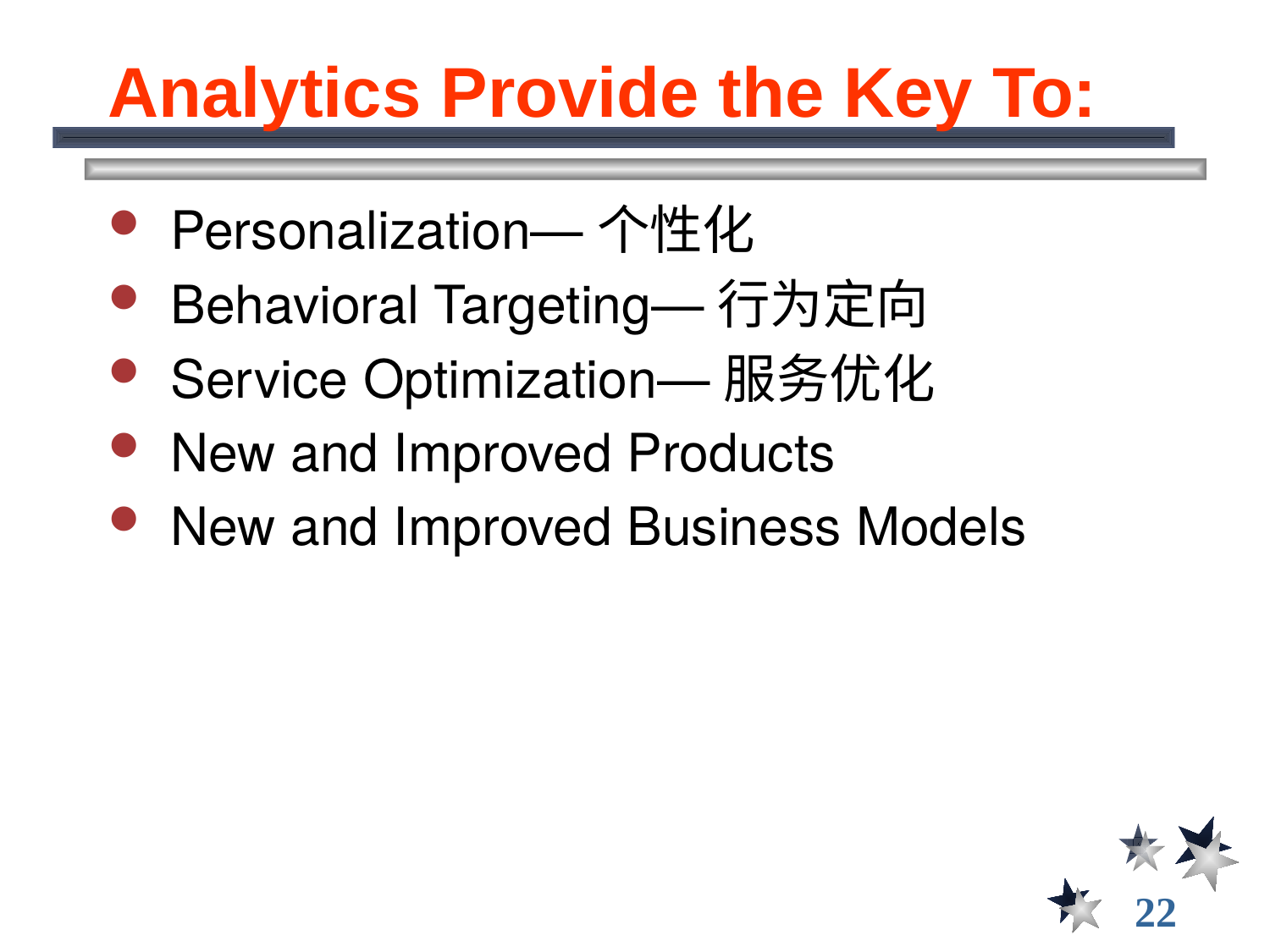

# Analytics Provide the Key To:
 Personalization—个性化
 Behavioral Targeting—行为定向
 Service Optimization—服务优化
 New and Improved Products
 New and Improved Business Models

22
22